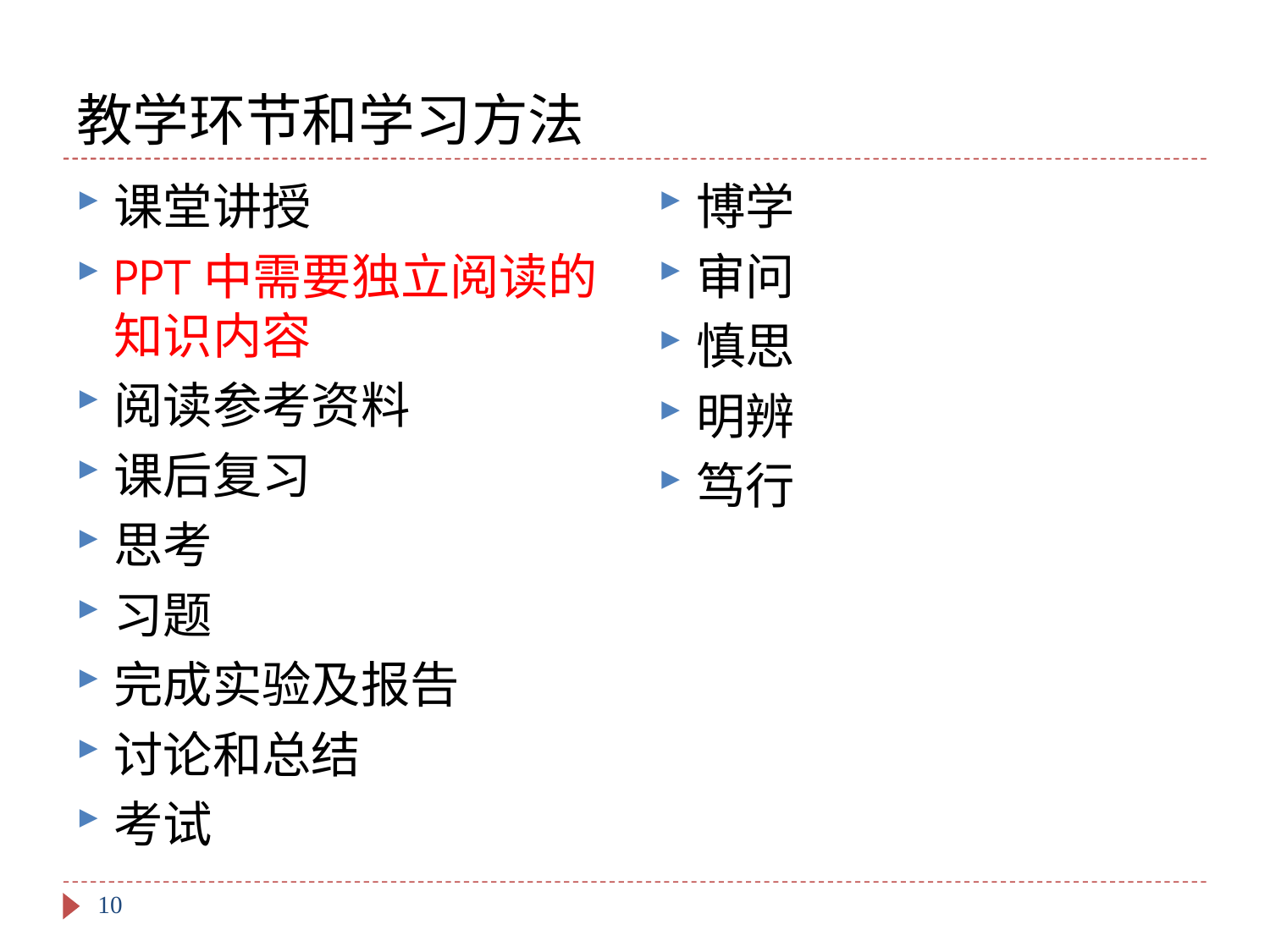

# 教学环节和学习方法
课堂讲授
PPT中需要独立阅读的知识内容
阅读参考资料
课后复习
思考
习题
完成实验及报告
讨论和总结
考试
博学
审问
慎思
明辨
笃行
10